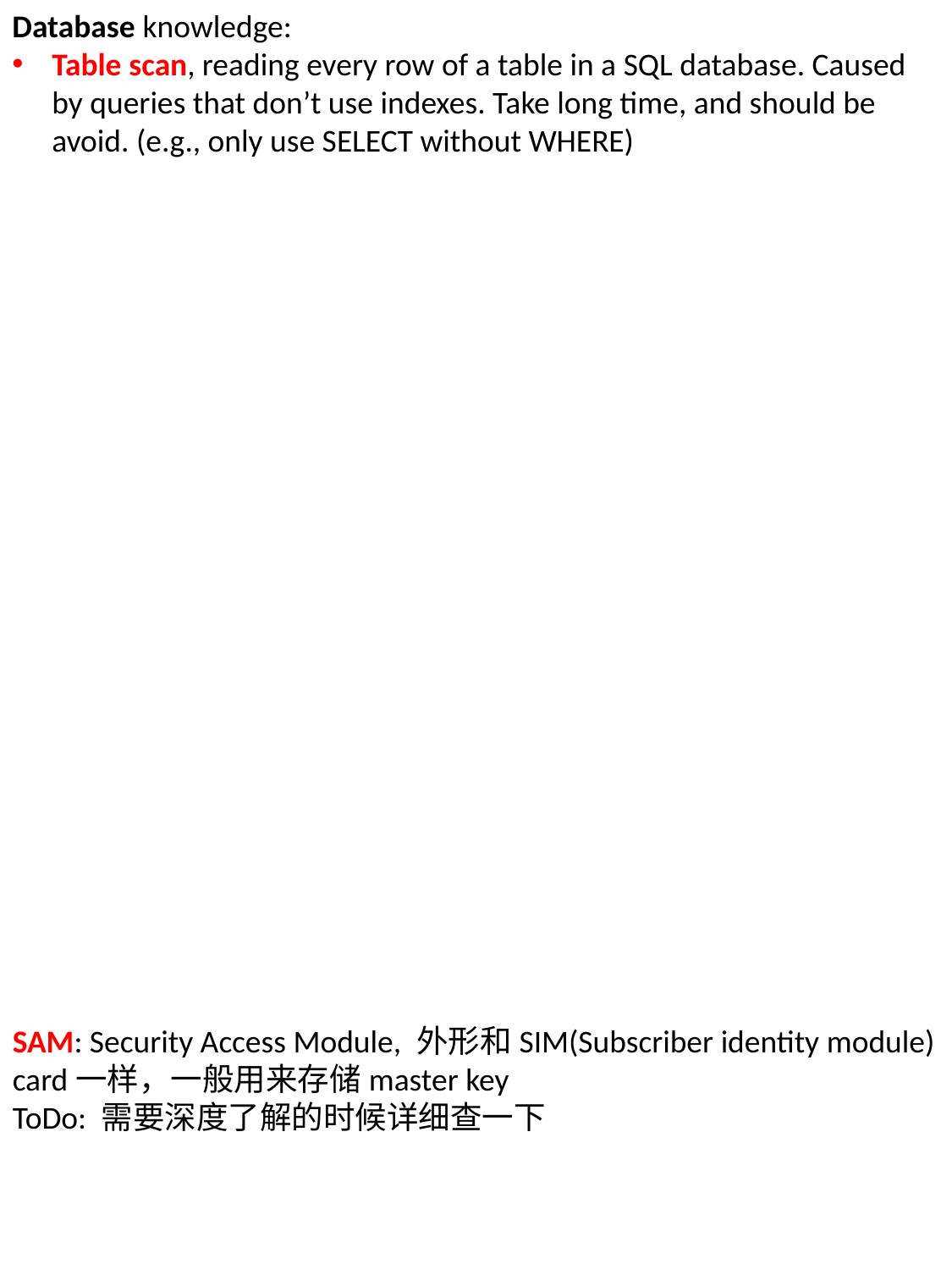

Database knowledge:
Table scan, reading every row of a table in a SQL database. Caused by queries that don’t use indexes. Take long time, and should be avoid. (e.g., only use SELECT without WHERE)
SAM: Security Access Module, 外形和SIM(Subscriber identity module) card一样，一般用来存储master key
ToDo: 需要深度了解的时候详细查一下